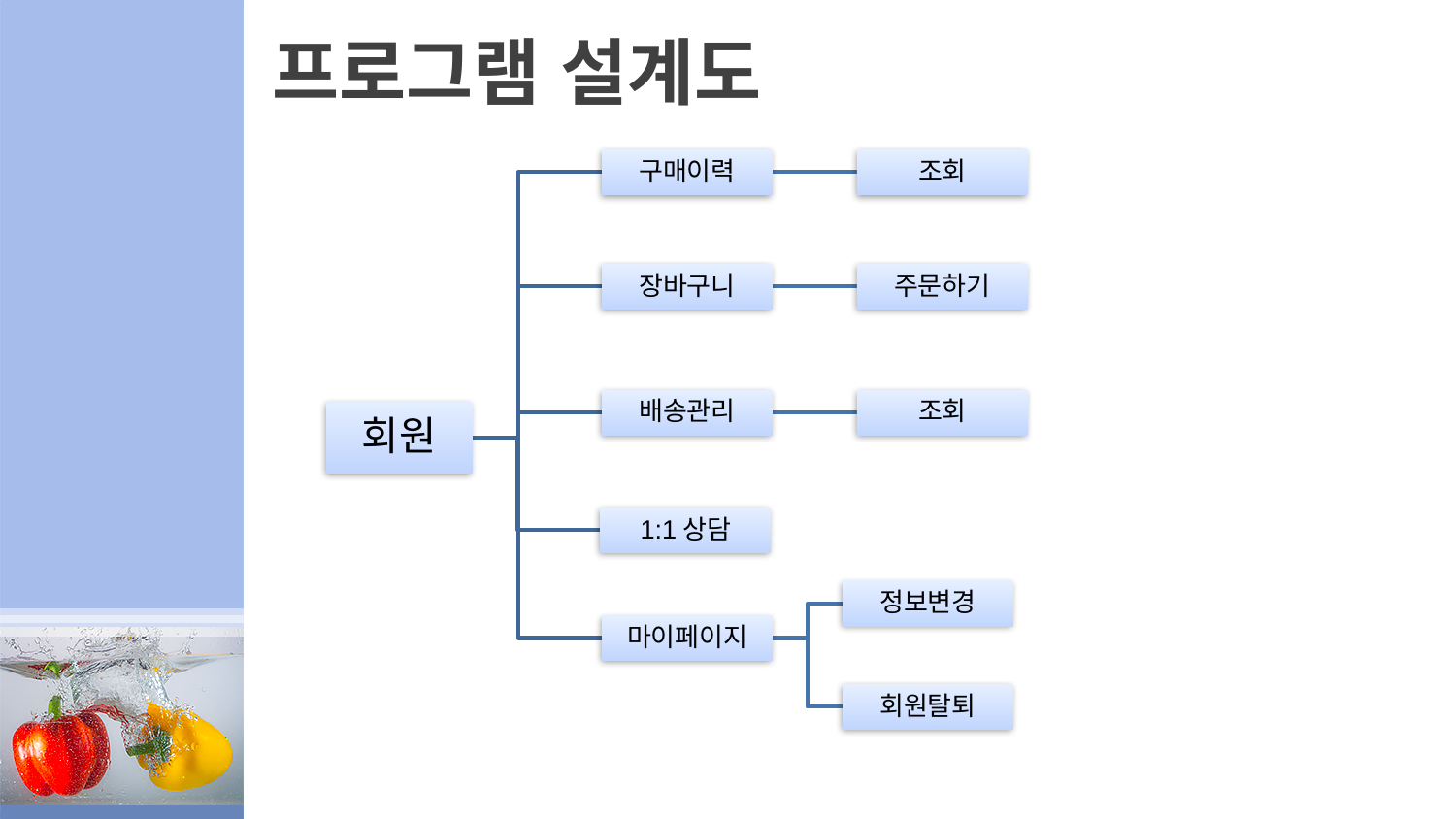

# 프로그램 설계도

회원
구매이력
조회
장바구니
주문하기
배송관리
조회
1:1상담
마이페이지
정보변경
회원탈퇴